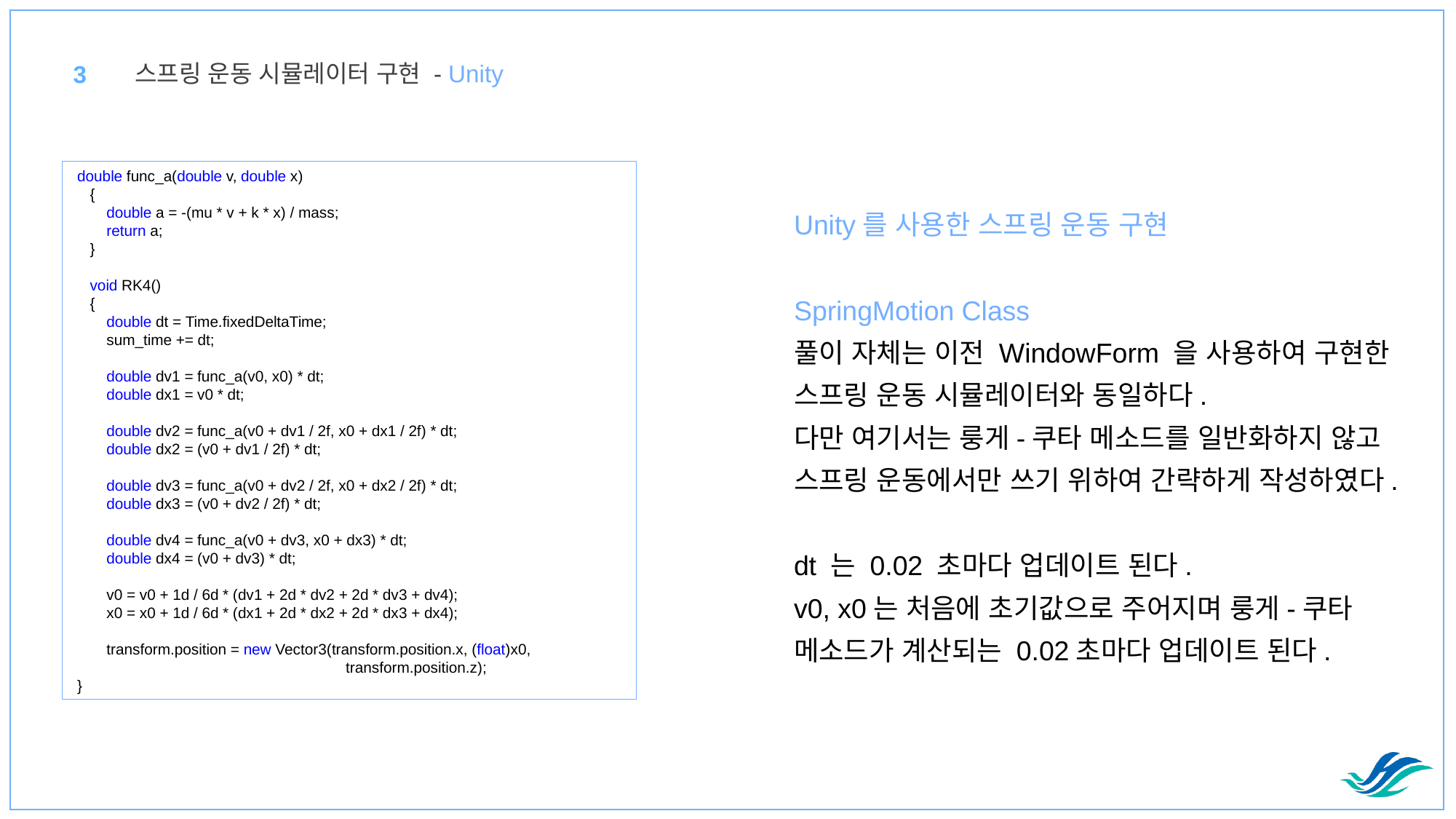

스프링 운동 시뮬레이터 구현 - Unity
3
 double func_a(double v, double x)
    {
        double a = -(mu * v + k * x) / mass;
        return a;
    }

    void RK4()
    {
        double dt = Time.fixedDeltaTime;
        sum_time += dt;

        double dv1 = func_a(v0, x0) * dt;
        double dx1 = v0 * dt;

        double dv2 = func_a(v0 + dv1 / 2f, x0 + dx1 / 2f) * dt;
        double dx2 = (v0 + dv1 / 2f) * dt;

        double dv3 = func_a(v0 + dv2 / 2f, x0 + dx2 / 2f) * dt;
        double dx3 = (v0 + dv2 / 2f) * dt;

        double dv4 = func_a(v0 + dv3, x0 + dx3) * dt;
        double dx4 = (v0 + dv3) * dt;

        v0 = v0 + 1d / 6d * (dv1 + 2d * dv2 + 2d * dv3 + dv4);
        x0 = x0 + 1d / 6d * (dx1 + 2d * dx2 + 2d * dx3 + dx4);

        transform.position = new Vector3(transform.position.x, (float)x0,
		             transform.position.z);
 }
Unity를 사용한 스프링 운동 구현

SpringMotion Class
풀이 자체는 이전 WindowForm 을 사용하여 구현한
스프링 운동 시뮬레이터와 동일하다.
다만 여기서는 룽게-쿠타 메소드를 일반화하지 않고
스프링 운동에서만 쓰기 위하여 간략하게 작성하였다.

dt 는 0.02 초마다 업데이트 된다.
v0, x0는 처음에 초기값으로 주어지며 룽게-쿠타
메소드가 계산되는 0.02초마다 업데이트 된다.